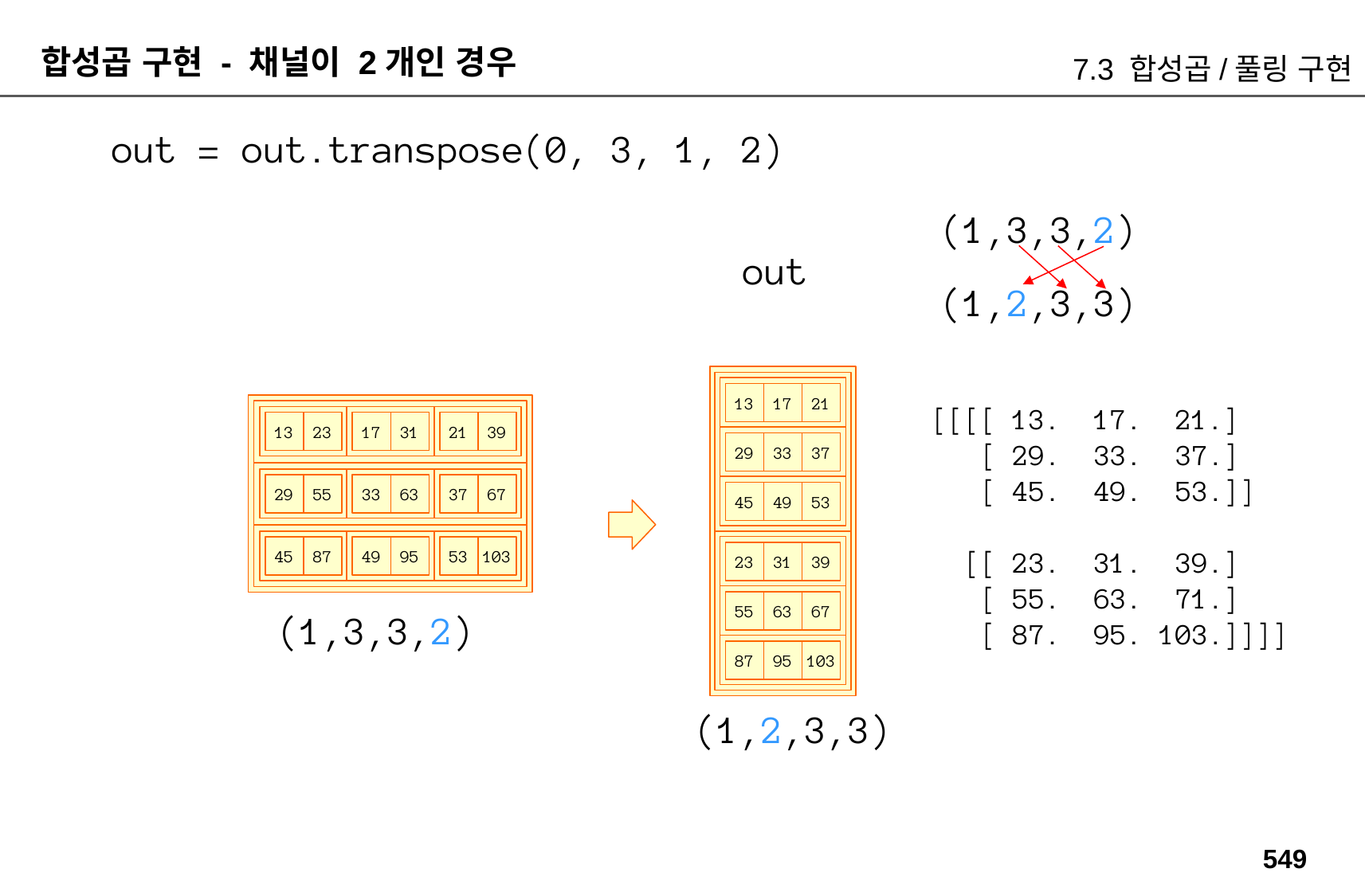

합성곱 구현 - 채널이 2개인 경우
7.3 합성곱/풀링 구현
out = out.transpose(0, 3, 1, 2)
(1,3,3,2)
out
(1,2,3,3)

13
17
21
[[[[ 13.  17.  21.]
   [ 29.  33.  37.]
   [ 45.  49.  53.]]

  [[ 23.  31.  39.]
   [ 55.  63.  71.]
   [ 87.  95. 103.]]]]

13
23
17
31
21
39

29
33
37

29
55
33
63
37
67

45
49
53

45
87
49
95
53
103
23
31
39

55
63
67
(1,3,3,2)

87
95
103
(1,2,3,3)